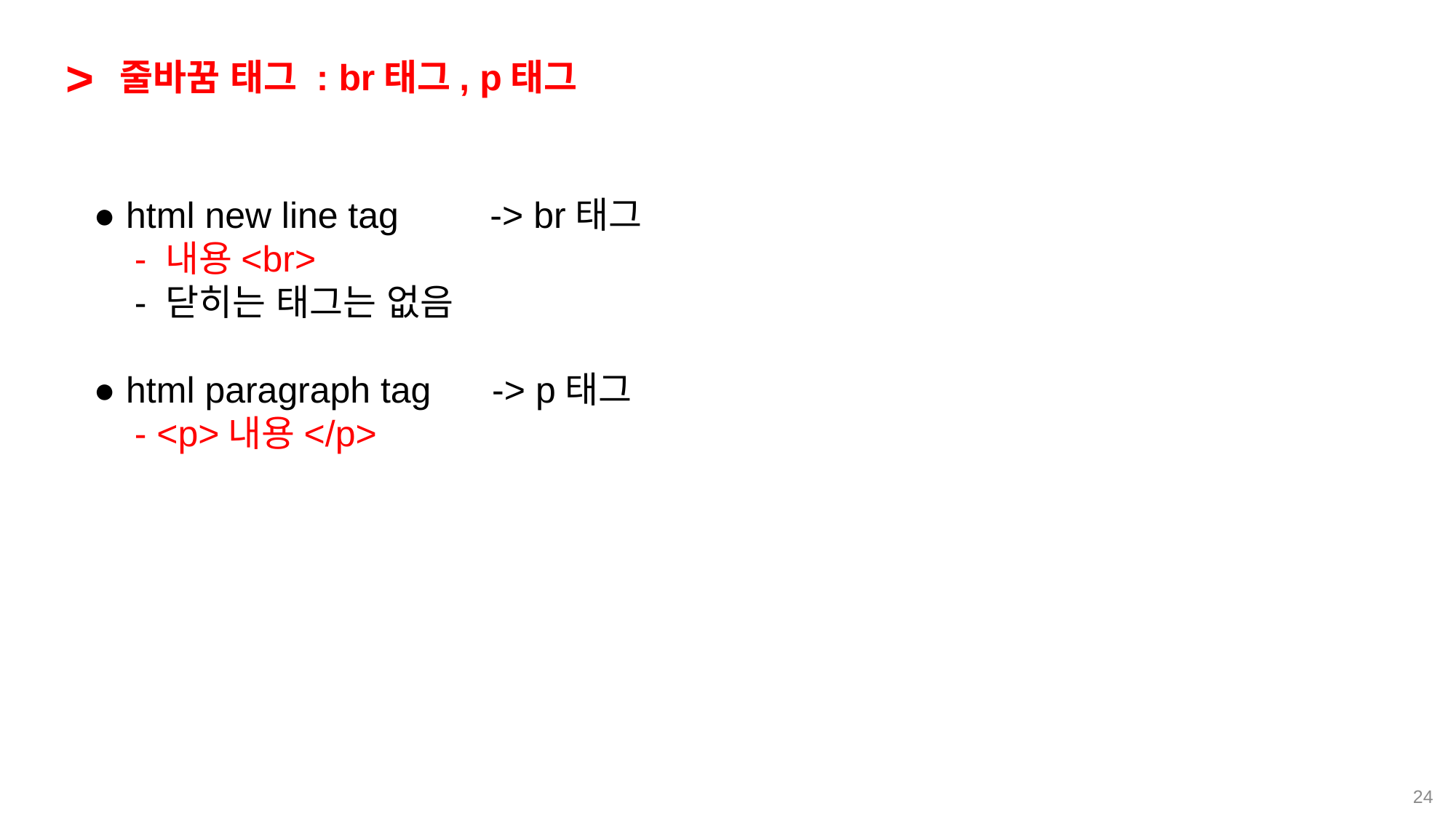

>
줄바꿈 태그 : br태그, p태그
● html new line tag         -> br태그
    - 내용<br>
    - 닫히는 태그는 없음

● html paragraph tag      -> p태그
    - <p>내용</p>

24